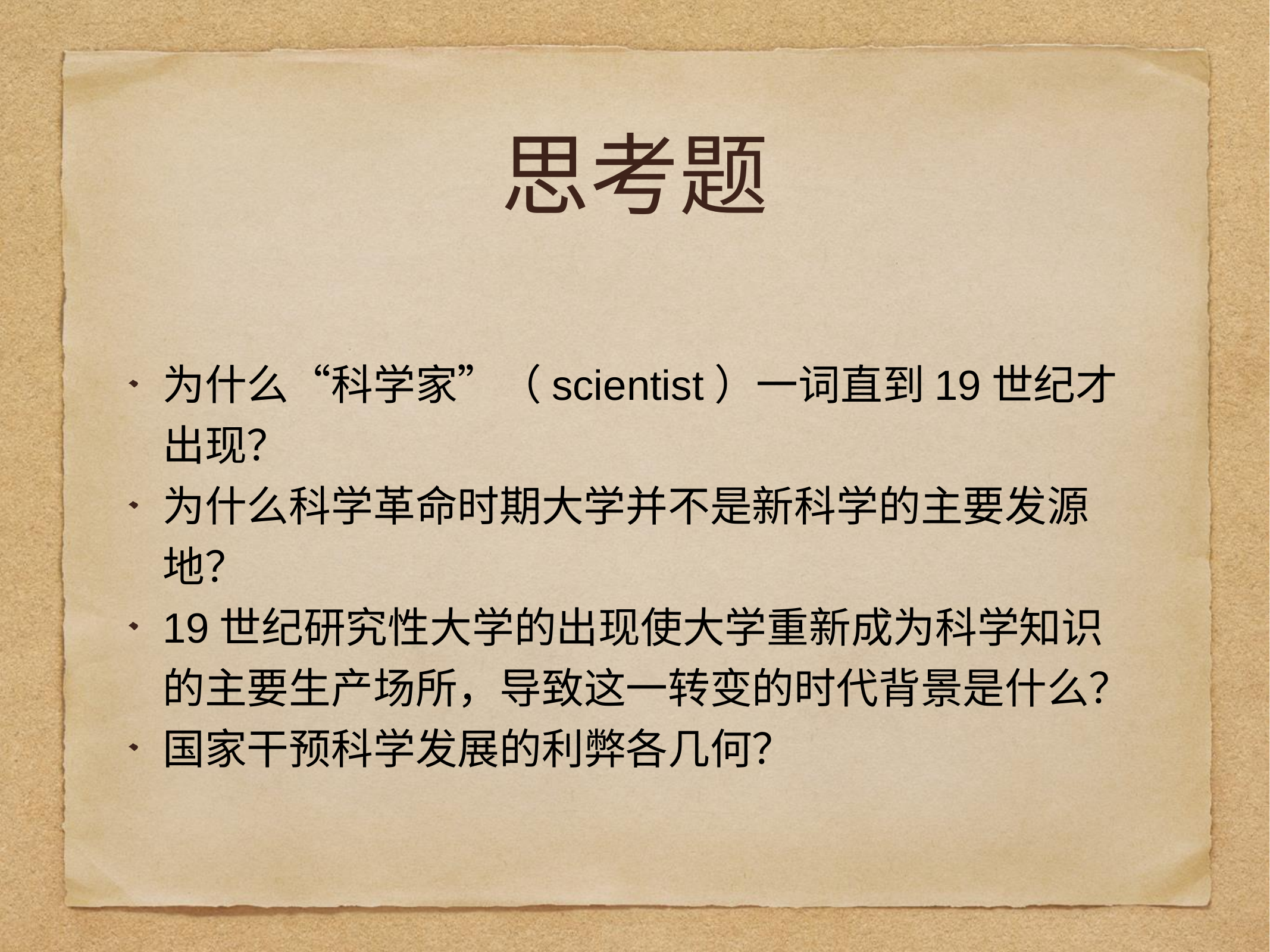

# 思考题
为什么“科学家”（scientist）一词直到19世纪才出现？
为什么科学革命时期大学并不是新科学的主要发源地？
19世纪研究性大学的出现使大学重新成为科学知识的主要生产场所，导致这一转变的时代背景是什么？
国家干预科学发展的利弊各几何？